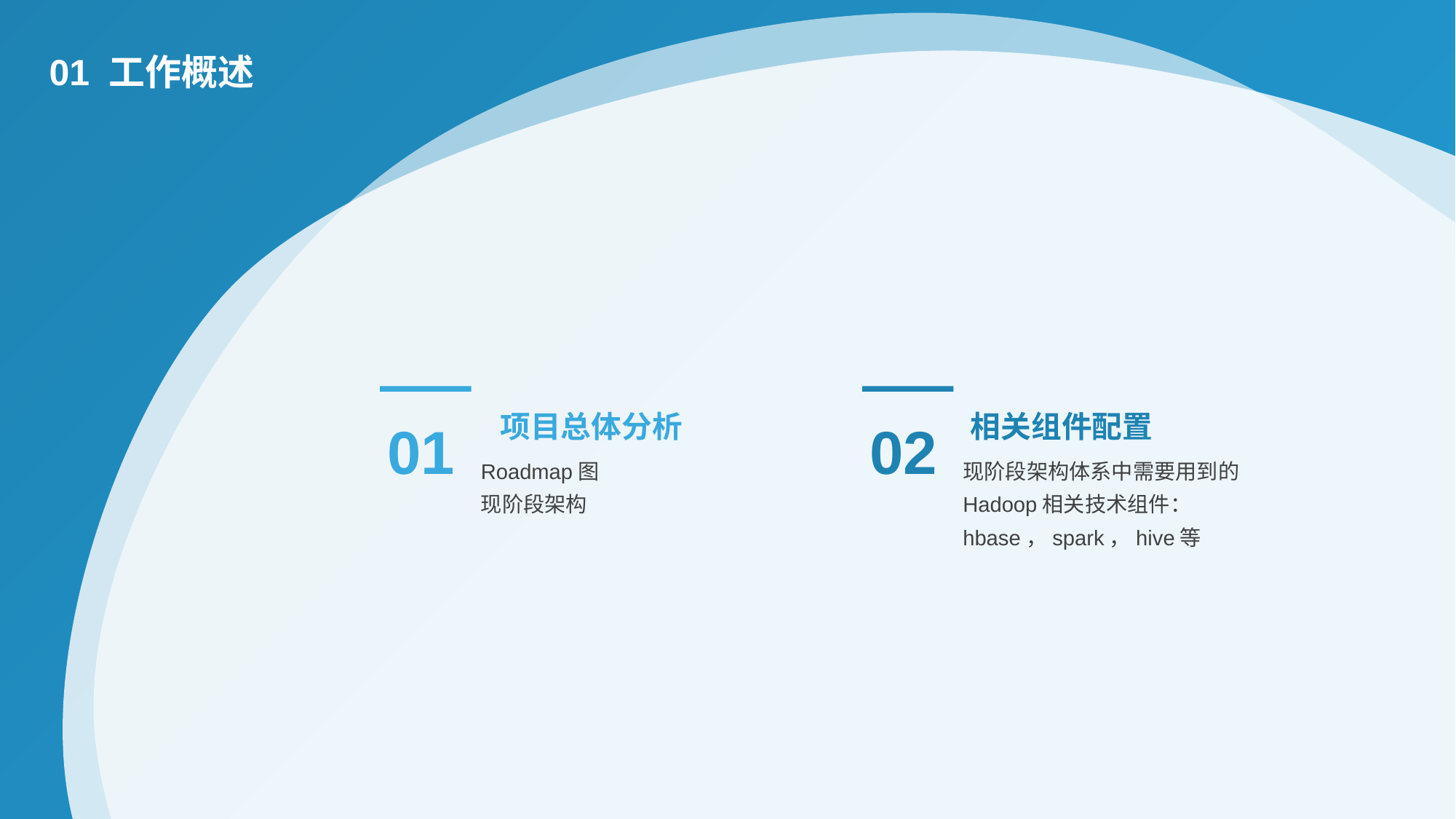

01 工作概述
01

02

 项目总体分析
相关组件配置
Roadmap图
现阶段架构
现阶段架构体系中需要用到的Hadoop相关技术组件：hbase，spark，hive等